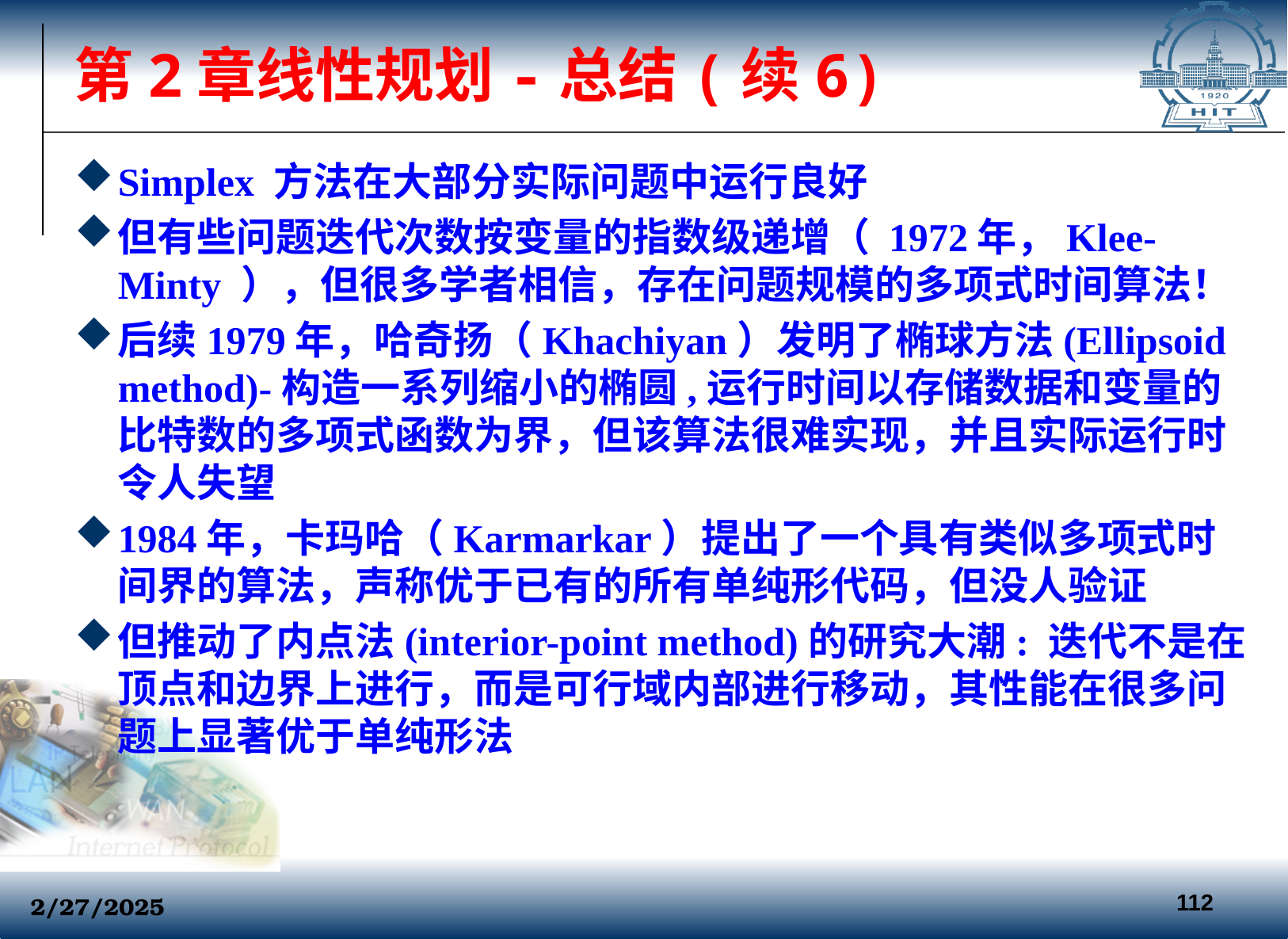

# 第2章线性规划-总结(续6)
Simplex 方法在大部分实际问题中运行良好
但有些问题迭代次数按变量的指数级递增（ 1972年，Klee-Minty ），但很多学者相信，存在问题规模的多项式时间算法！
后续1979年，哈奇扬（Khachiyan）发明了椭球方法(Ellipsoid method)-构造一系列缩小的椭圆,运行时间以存储数据和变量的比特数的多项式函数为界，但该算法很难实现，并且实际运行时令人失望
1984年，卡玛哈（Karmarkar）提出了一个具有类似多项式时间界的算法，声称优于已有的所有单纯形代码，但没人验证
但推动了内点法(interior-point method)的研究大潮: 迭代不是在顶点和边界上进行，而是可行域内部进行移动，其性能在很多问题上显著优于单纯形法